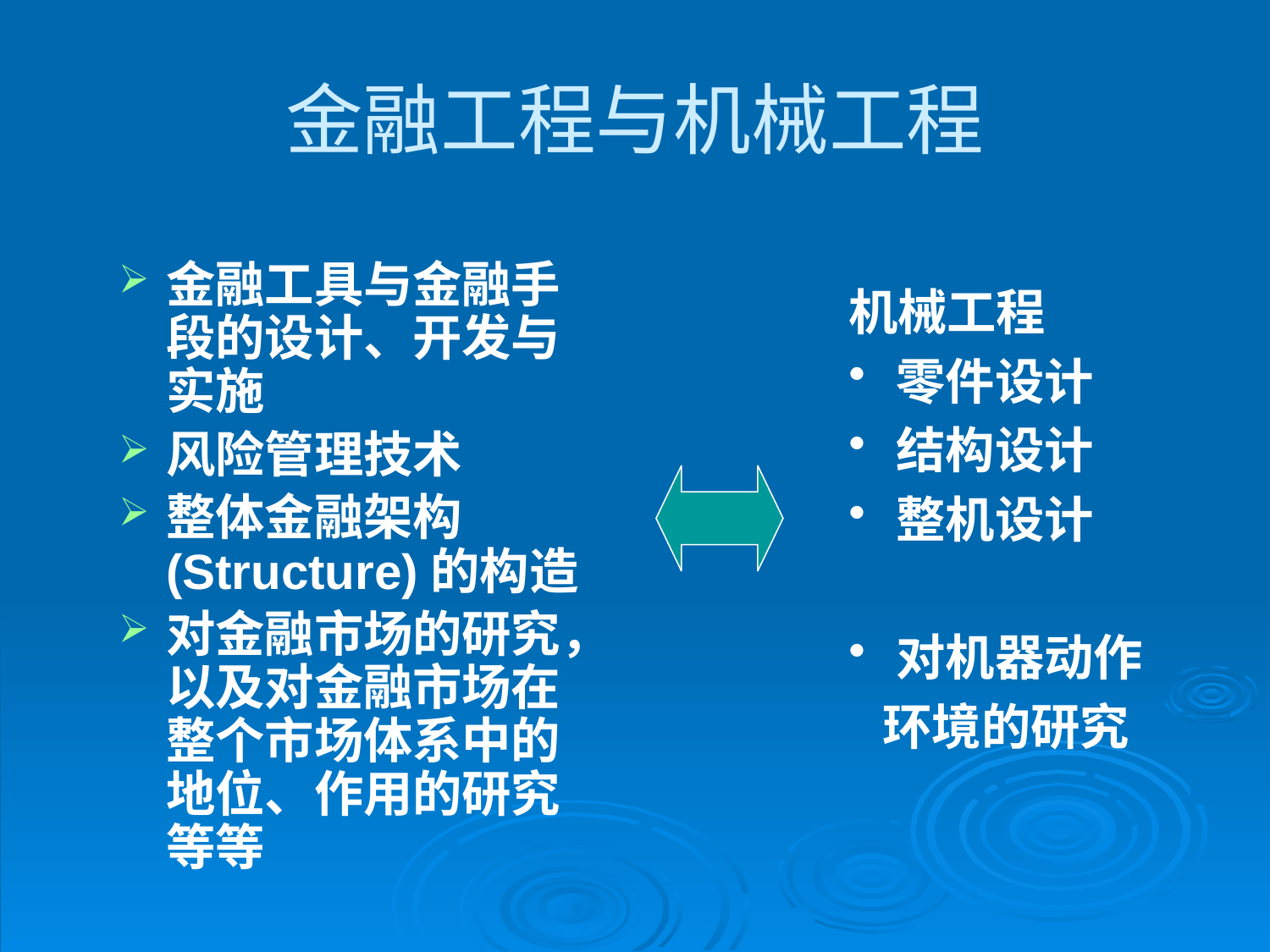

# 金融工程与机械工程
金融工具与金融手段的设计、开发与实施
风险管理技术
整体金融架构(Structure)的构造
对金融市场的研究，以及对金融市场在整个市场体系中的地位、作用的研究等等
机械工程
零件设计
结构设计
整机设计

对机器动作
  环境的研究